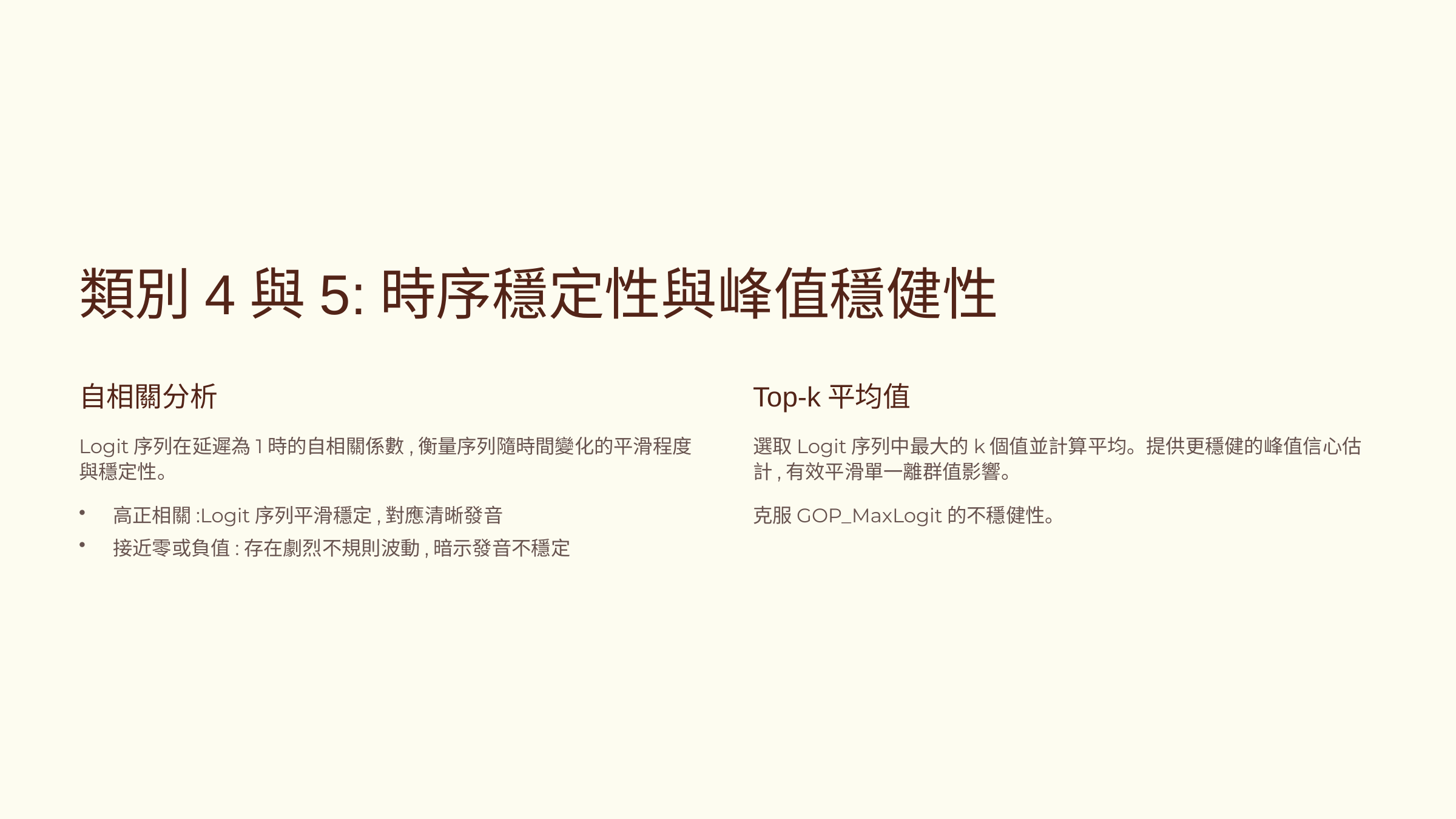

類別4與5:時序穩定性與峰值穩健性
自相關分析
Top-k平均值
Logit序列在延遲為1時的自相關係數,衡量序列隨時間變化的平滑程度與穩定性。
選取Logit序列中最大的k個值並計算平均。提供更穩健的峰值信心估計,有效平滑單一離群值影響。
高正相關:Logit序列平滑穩定,對應清晰發音
克服GOP_MaxLogit的不穩健性。
接近零或負值:存在劇烈不規則波動,暗示發音不穩定